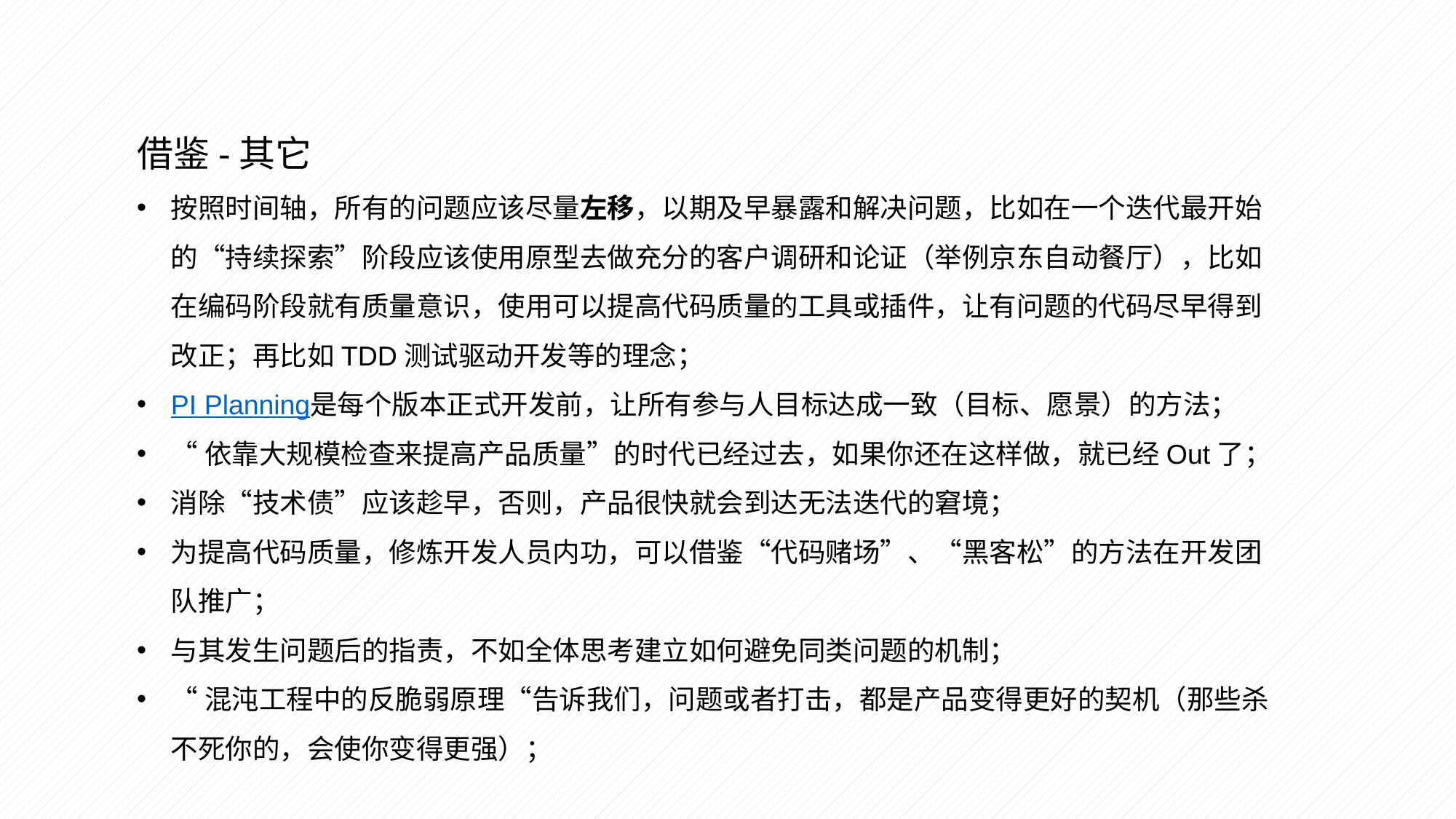

借鉴-其它
按照时间轴，所有的问题应该尽量左移，以期及早暴露和解决问题，比如在一个迭代最开始的“持续探索”阶段应该使用原型去做充分的客户调研和论证（举例京东自动餐厅），比如在编码阶段就有质量意识，使用可以提高代码质量的工具或插件，让有问题的代码尽早得到改正；再比如TDD测试驱动开发等的理念；
PI Planning是每个版本正式开发前，让所有参与人目标达成一致（目标、愿景）的方法；
“依靠大规模检查来提高产品质量”的时代已经过去，如果你还在这样做，就已经Out了；
消除“技术债”应该趁早，否则，产品很快就会到达无法迭代的窘境；
为提高代码质量，修炼开发人员内功，可以借鉴“代码赌场”、“黑客松”的方法在开发团队推广；
与其发生问题后的指责，不如全体思考建立如何避免同类问题的机制；
“混沌工程中的反脆弱原理“告诉我们，问题或者打击，都是产品变得更好的契机（那些杀不死你的，会使你变得更强）；